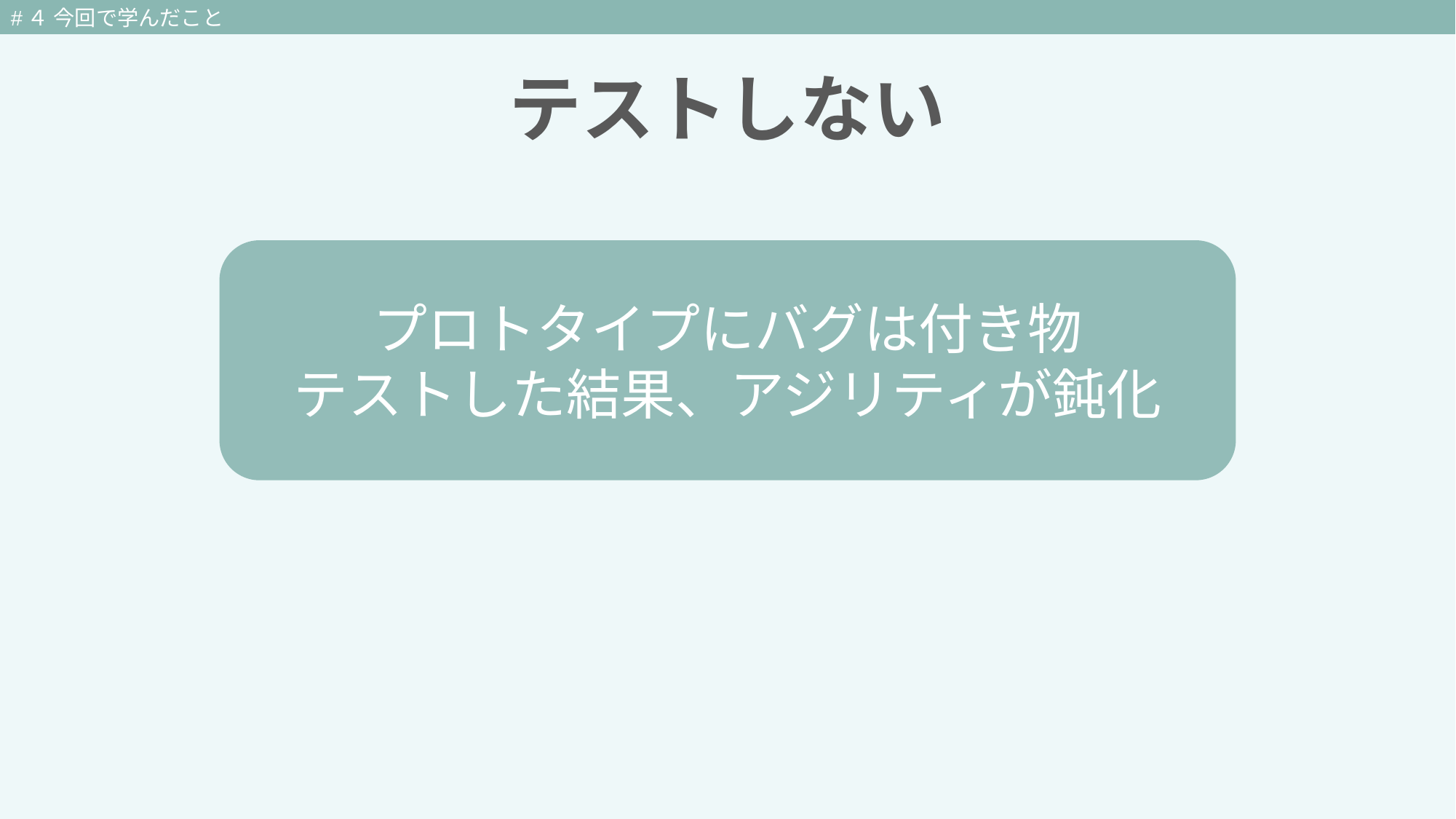

#４ 今回で学んだこと
テストしない
プロトタイプにバグは付き物
テストした結果、アジリティが鈍化